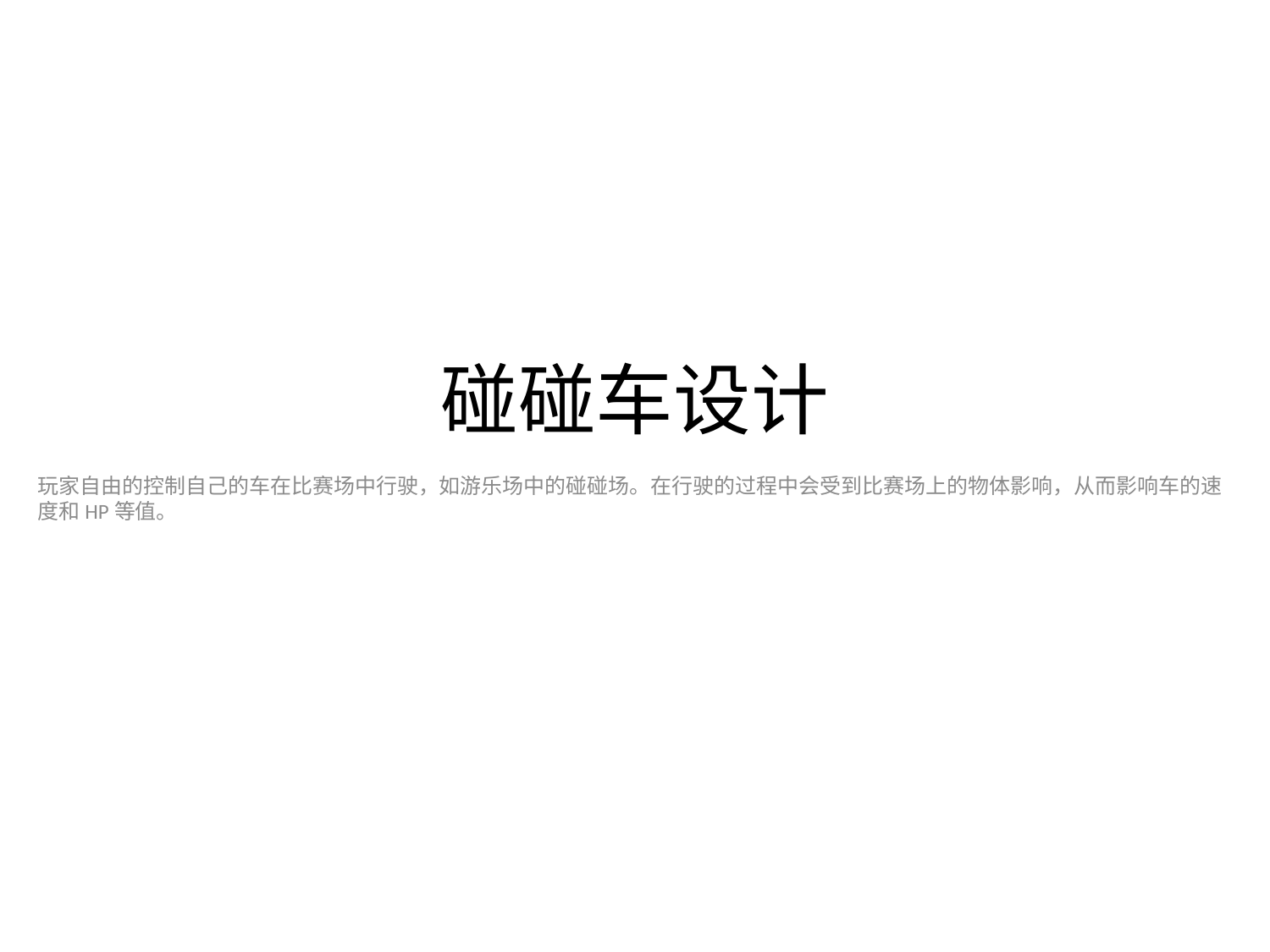

# 碰碰车设计
玩家自由的控制自己的车在比赛场中行驶，如游乐场中的碰碰场。在行驶的过程中会受到比赛场上的物体影响，从而影响车的速度和HP等值。